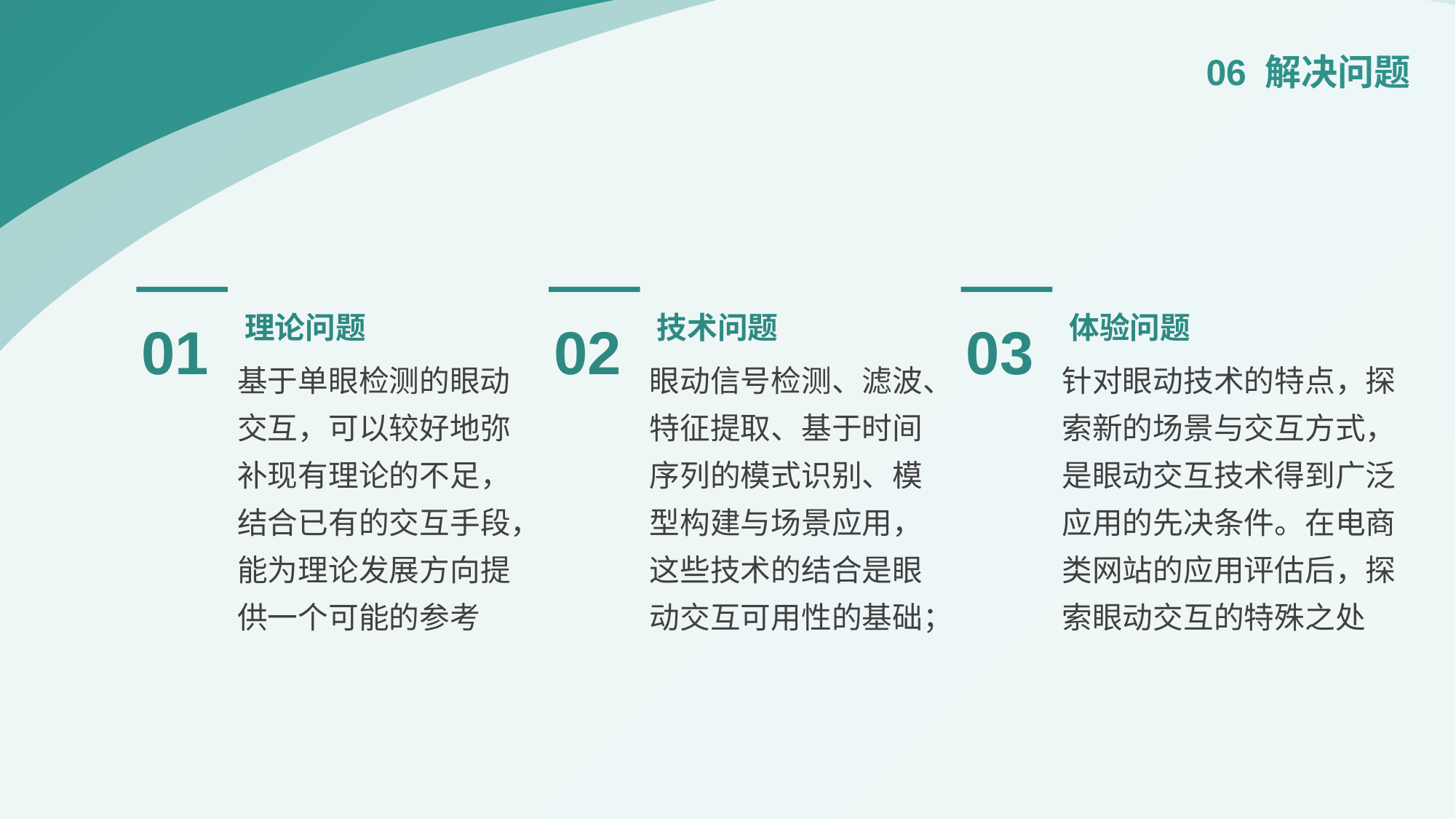

06 解决问题
01

02

03

理论问题
技术问题
体验问题
基于单眼检测的眼动交互，可以较好地弥补现有理论的不足，结合已有的交互手段，能为理论发展方向提供一个可能的参考
眼动信号检测、滤波、特征提取、基于时间序列的模式识别、模型构建与场景应用，这些技术的结合是眼动交互可用性的基础；
针对眼动技术的特点，探索新的场景与交互方式，是眼动交互技术得到广泛应用的先决条件。在电商类网站的应用评估后，探索眼动交互的特殊之处